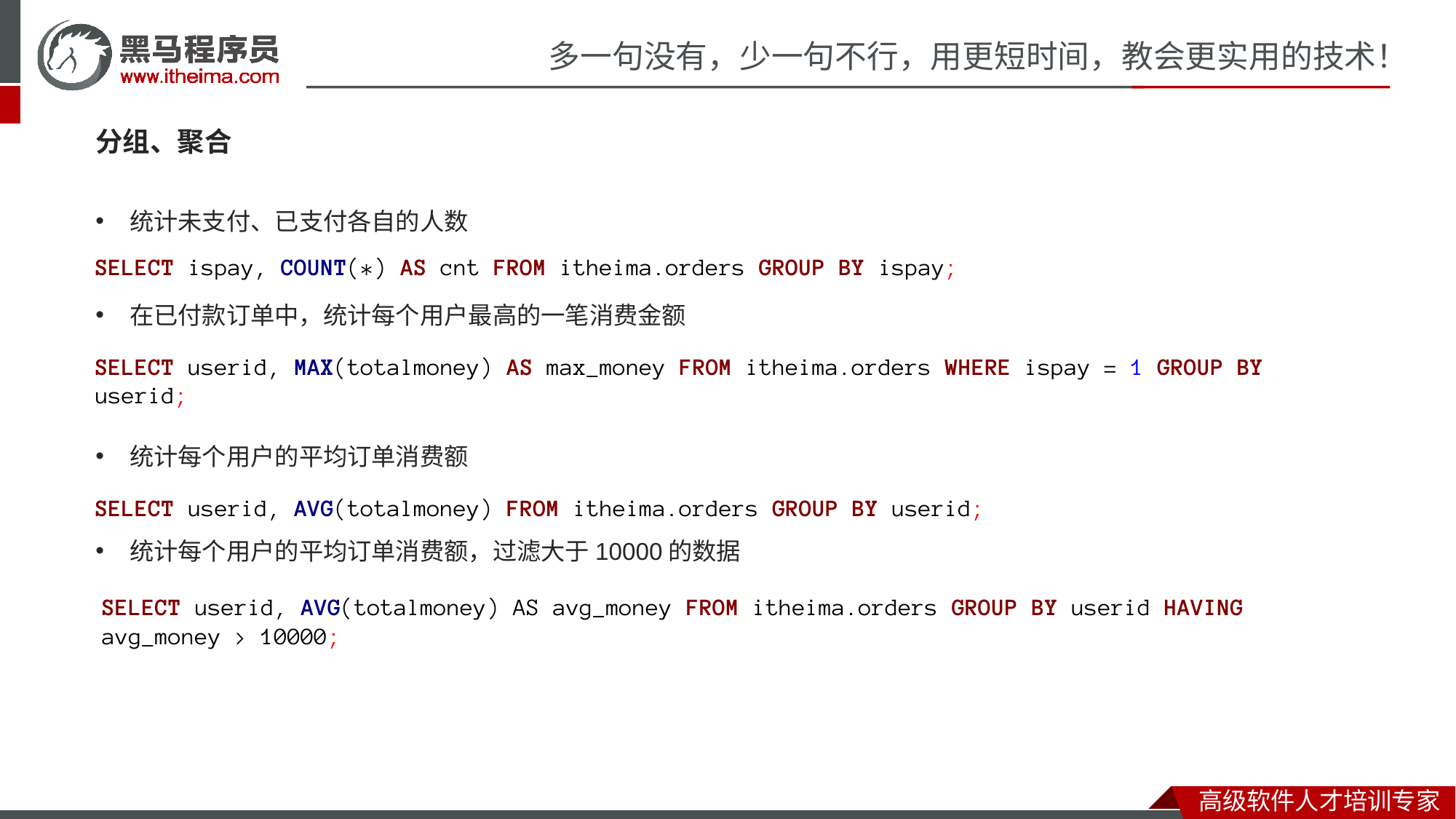

分组、聚合
统计未支付、已支付各自的人数

在已付款订单中，统计每个用户最高的一笔消费金额

统计每个用户的平均订单消费额

统计每个用户的平均订单消费额，过滤大于10000的数据

SELECT ispay, COUNT(*) AS cnt FROM itheima.orders GROUP BY ispay;
SELECT userid, MAX(totalmoney) AS max_money FROM itheima.orders WHERE ispay = 1 GROUP BY userid;
SELECT userid, AVG(totalmoney) FROM itheima.orders GROUP BY userid;
SELECT userid, AVG(totalmoney) AS avg_money FROM itheima.orders GROUP BY userid HAVING avg_money > 10000;